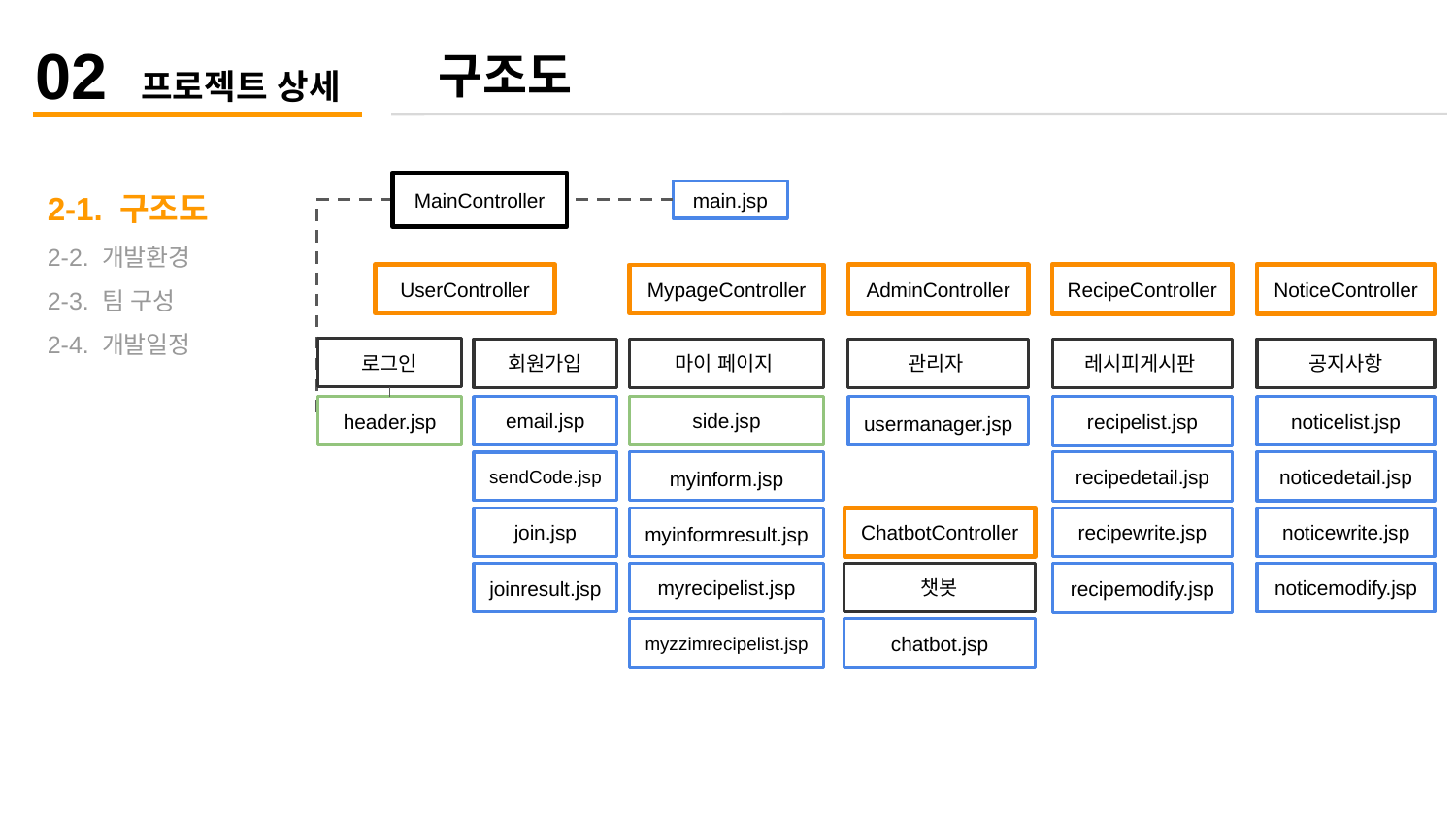

02 프로젝트 상세
구조도
2-1. 구조도
2-2. 개발환경
2-3. 팀 구성
2-4. 개발일정
MainController
main.jsp
UserController
MypageController
AdminController
RecipeController
NoticeController
로그인
마이 페이지
관리자
공지사항
레시피게시판
회원가입
side.jsp
email.jsp
usermanager.jsp
header.jsp
recipelist.jsp
noticelist.jsp
myinform.jsp
recipedetail.jsp
noticedetail.jsp
sendCode.jsp
myinformresult.jsp
ChatbotController
recipewrite.jsp
noticewrite.jsp
join.jsp
myrecipelist.jsp
챗봇
recipemodify.jsp
noticemodify.jsp
joinresult.jsp
myzzimrecipelist.jsp
chatbot.jsp